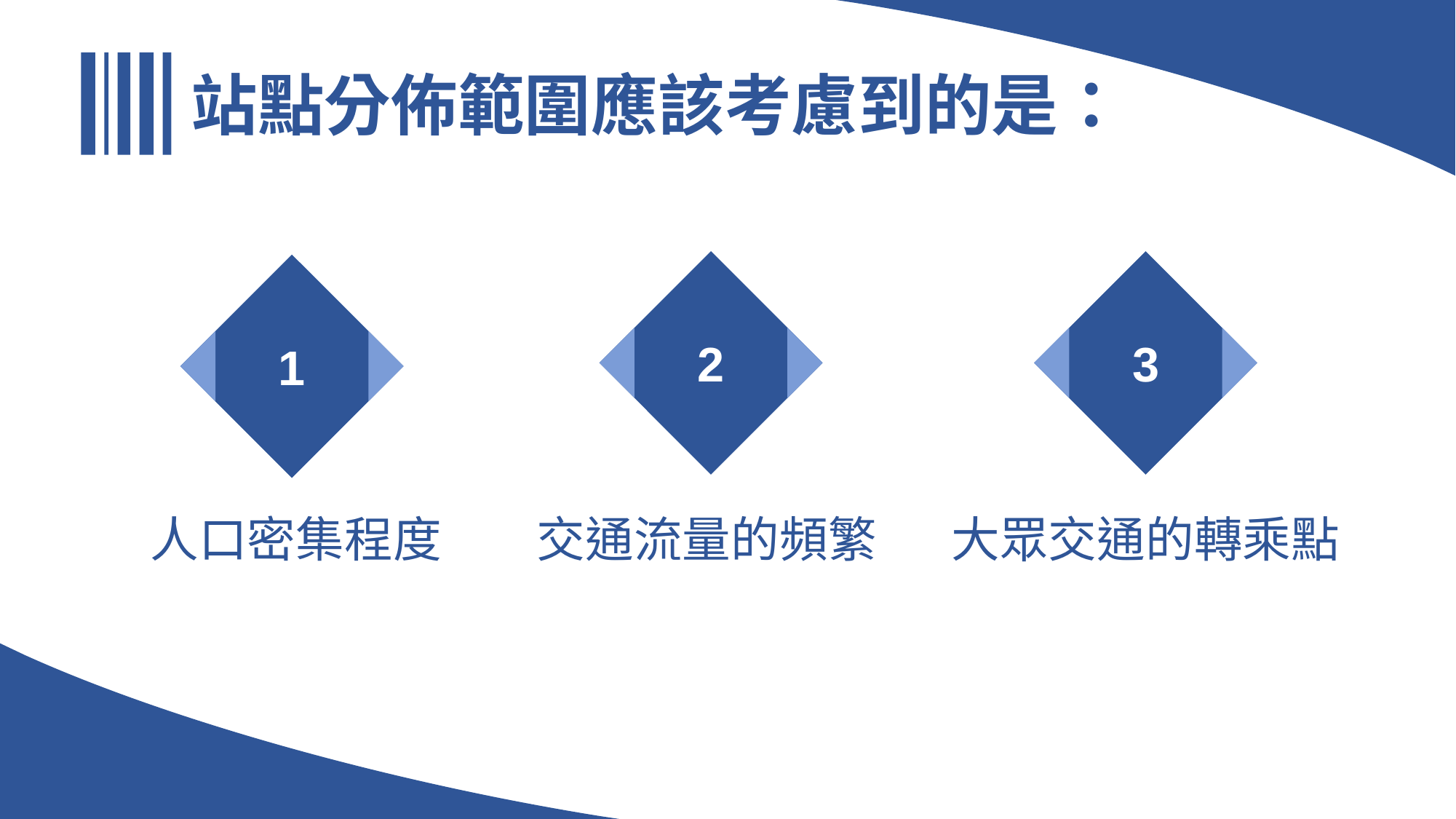

站點分佈範圍應該考慮到的是：

3

2

1
大眾交通的轉乘點
交通流量的頻繁
人口密集程度